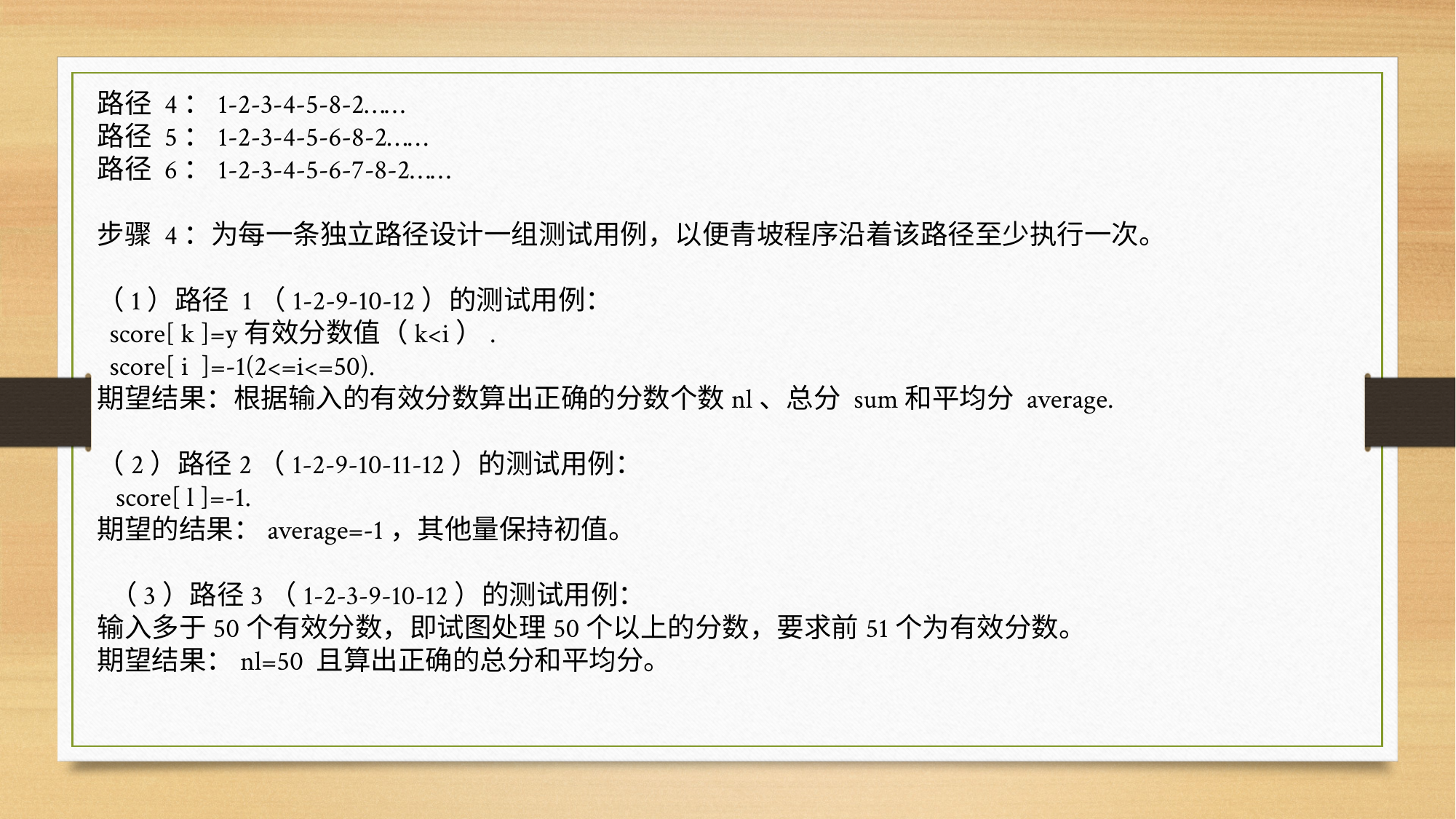

路径 4：1-2-3-4-5-8-2……
路径 5：1-2-3-4-5-6-8-2……
路径 6：1-2-3-4-5-6-7-8-2……

步骤 4：为每一条独立路径设计一组测试用例，以便青坡程序沿着该路径至少执行一次。

（1）路径 1（1-2-9-10-12）的测试用例：
  score[ k ]=y有效分数值（k<i）.
  score[ i  ]=-1(2<=i<=50).
期望结果：根据输入的有效分数算出正确的分数个数nl、总分 sum和平均分 average.

（2）路径2（1-2-9-10-11-12）的测试用例：
   score[ l ]=-1.
期望的结果：average=-1，其他量保持初值。

 （3）路径3（1-2-3-9-10-12）的测试用例：
输入多于50个有效分数，即试图处理50个以上的分数，要求前51个为有效分数。
期望结果：nl=50 且算出正确的总分和平均分。